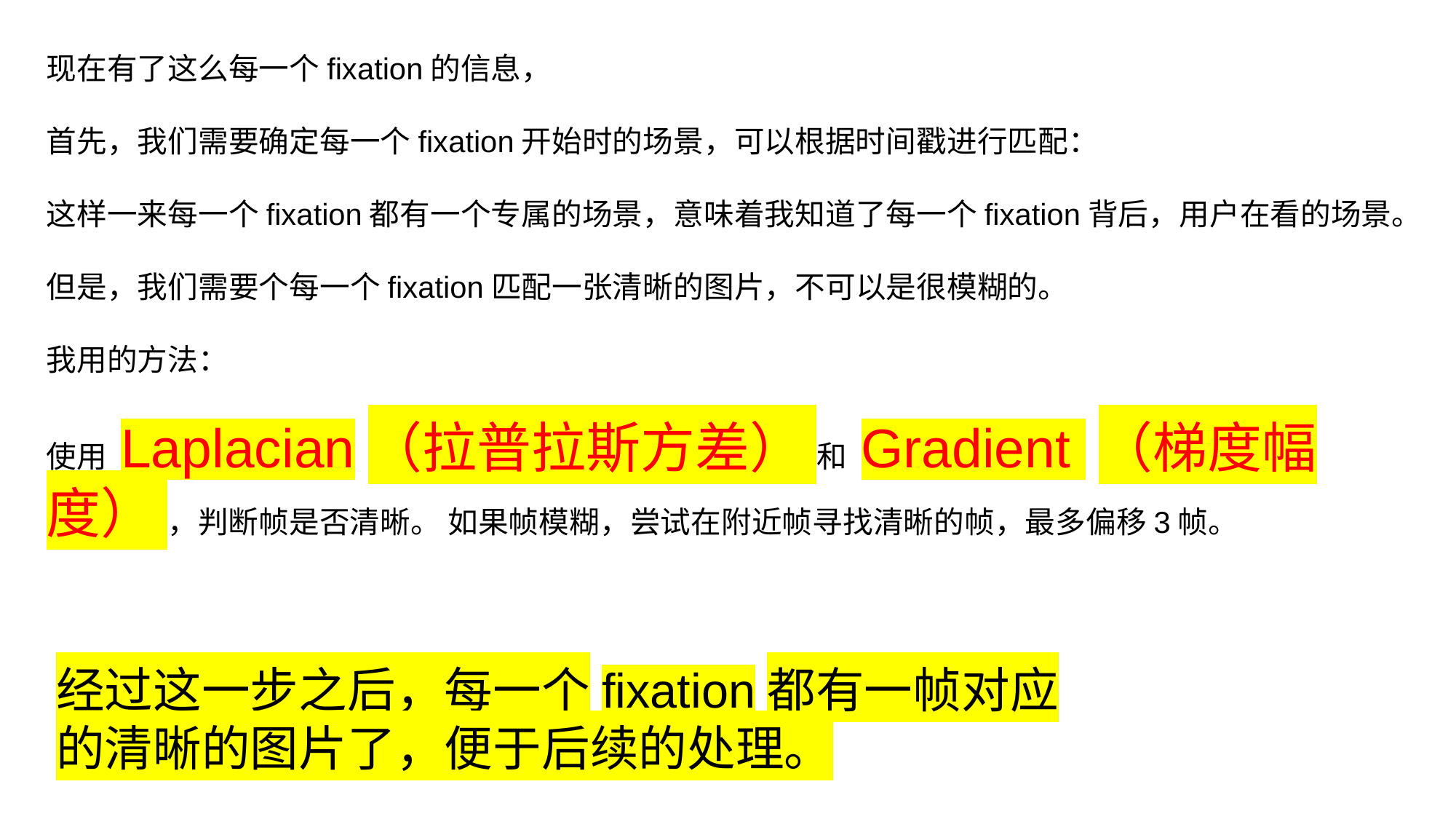

现在有了这么每一个fixation的信息，

首先，我们需要确定每一个fixation开始时的场景，可以根据时间戳进行匹配：

这样一来每一个fixation都有一个专属的场景，意味着我知道了每一个fixation背后，用户在看的场景。

但是，我们需要个每一个fixation匹配一张清晰的图片，不可以是很模糊的。

我用的方法：

使用 Laplacian（拉普拉斯方差） 和 Gradient （梯度幅度） ，判断帧是否清晰。 如果帧模糊，尝试在附近帧寻找清晰的帧，最多偏移3帧。

经过这一步之后，每一个fixation都有一帧对应的清晰的图片了，便于后续的处理。